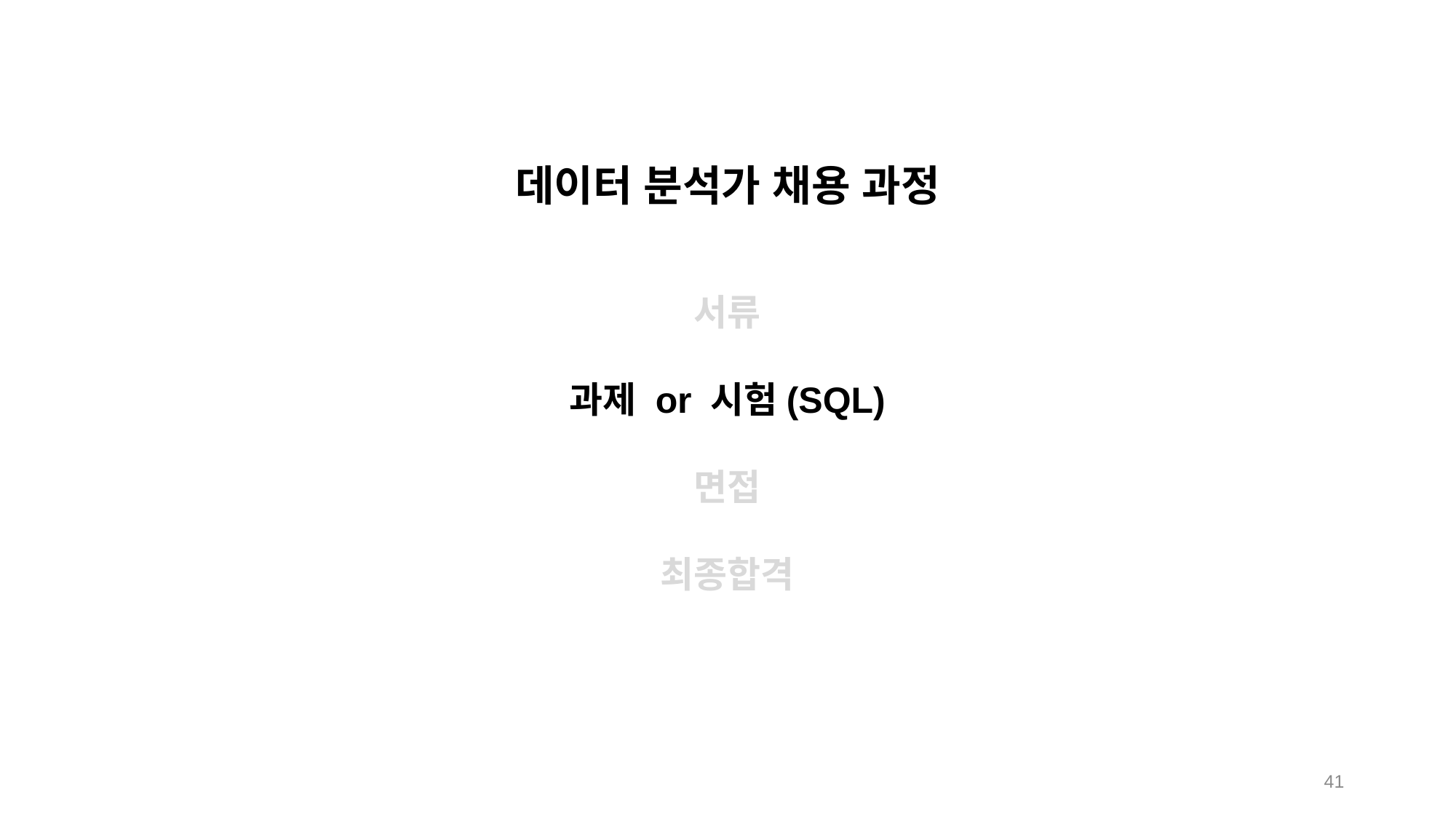

데이터 분석가 채용 과정
서류

과제 or 시험(SQL)

면접

최종합격
41